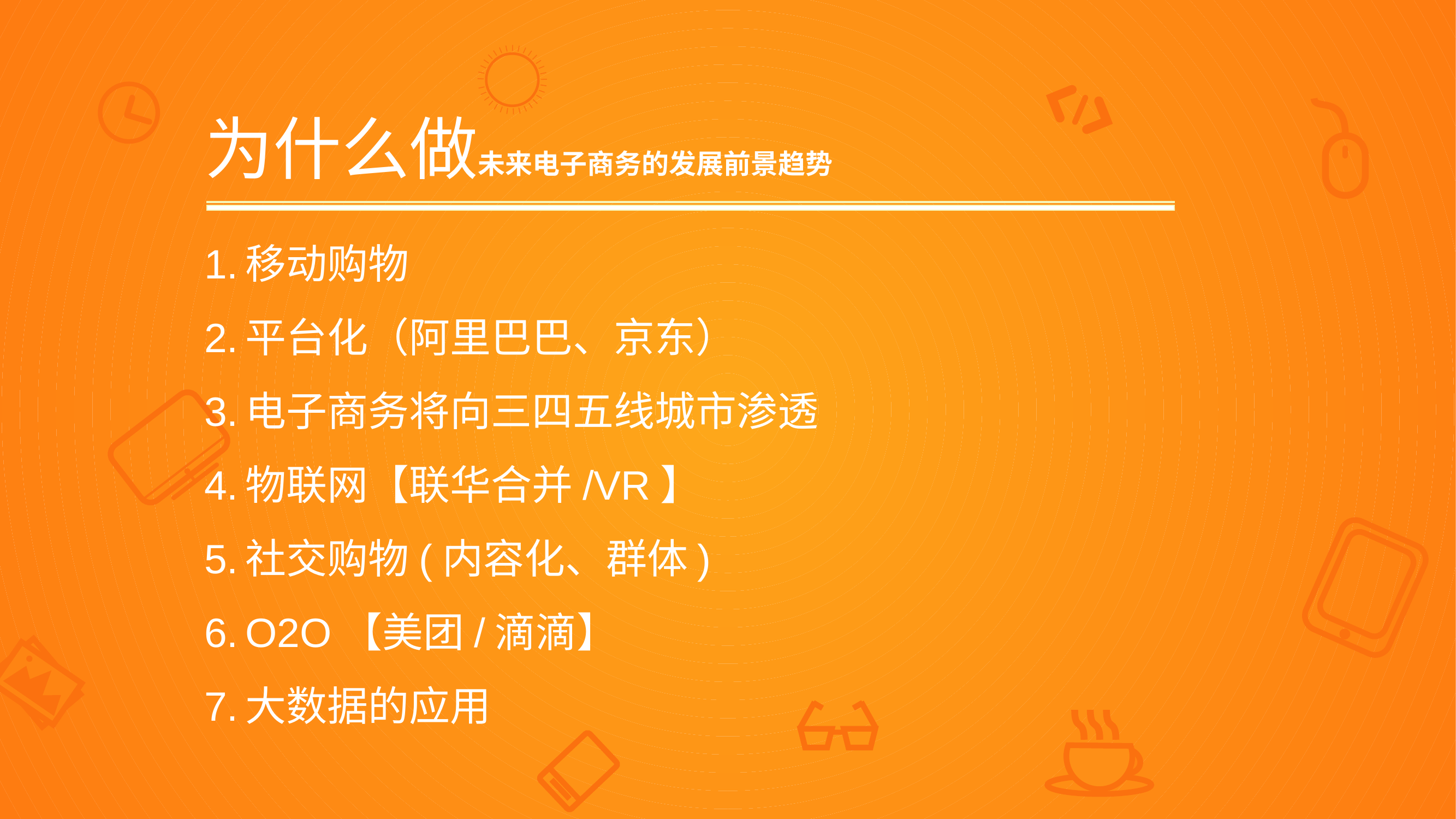

丨丨丨丨丨丨丨丨丨丨丨丨丨丨丨丨丨丨丨丨丨丨丨丨丨丨丨丨丨丨丨丨

为什么做未来电子商务的发展前景趋势

移动购物
平台化（阿里巴巴、京东）
电子商务将向三四五线城市渗透
物联网【联华合并/VR】
社交购物(内容化、群体)
O2O【美团/滴滴】
大数据的应用